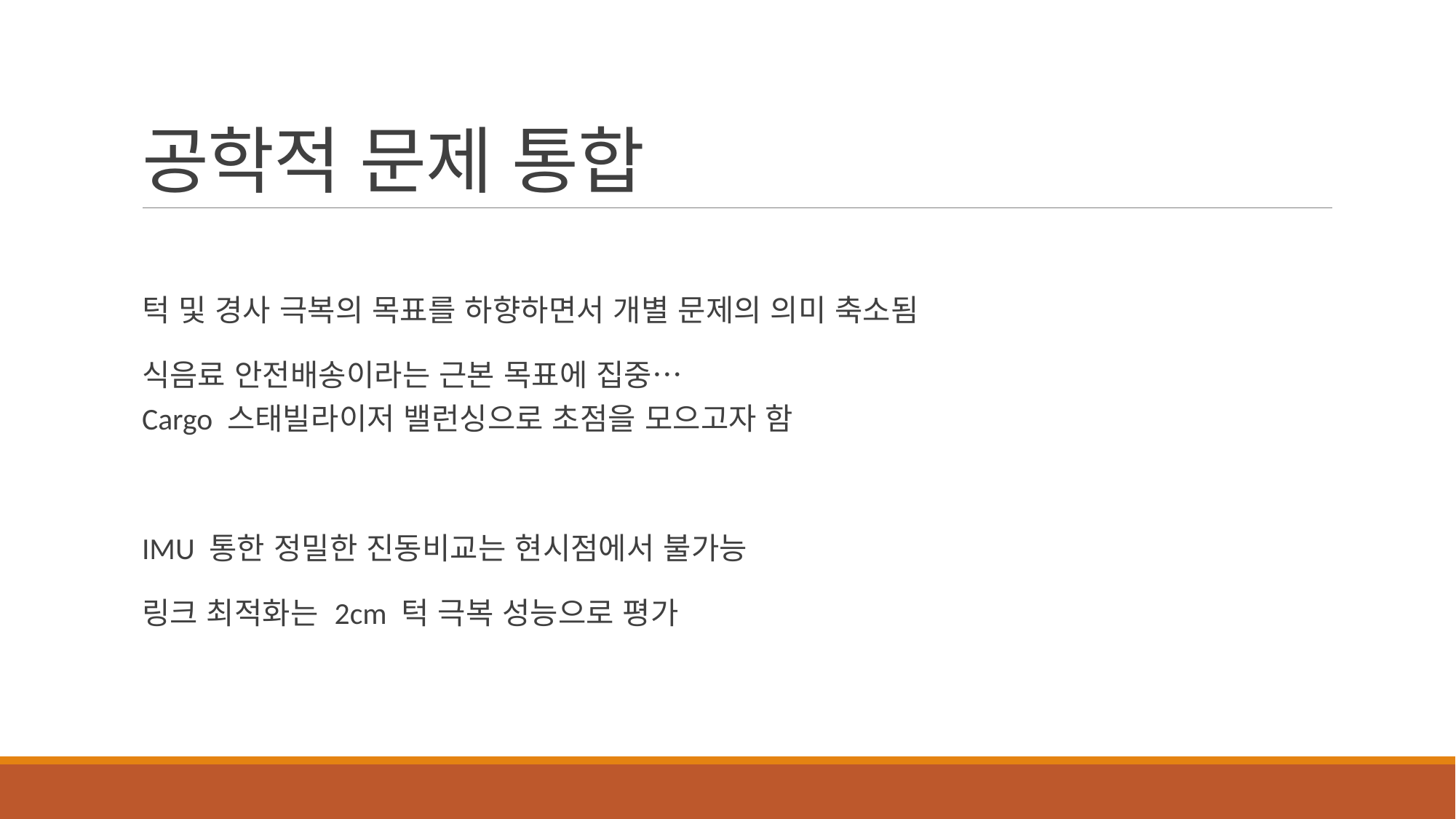

# 공학적 문제 통합

턱 및 경사 극복의 목표를 하향하면서 개별 문제의 의미 축소됨
식음료 안전배송이라는 근본 목표에 집중…
Cargo 스태빌라이저 밸런싱으로 초점을 모으고자 함

IMU 통한 정밀한 진동비교는 현시점에서 불가능
링크 최적화는 2cm 턱 극복 성능으로 평가